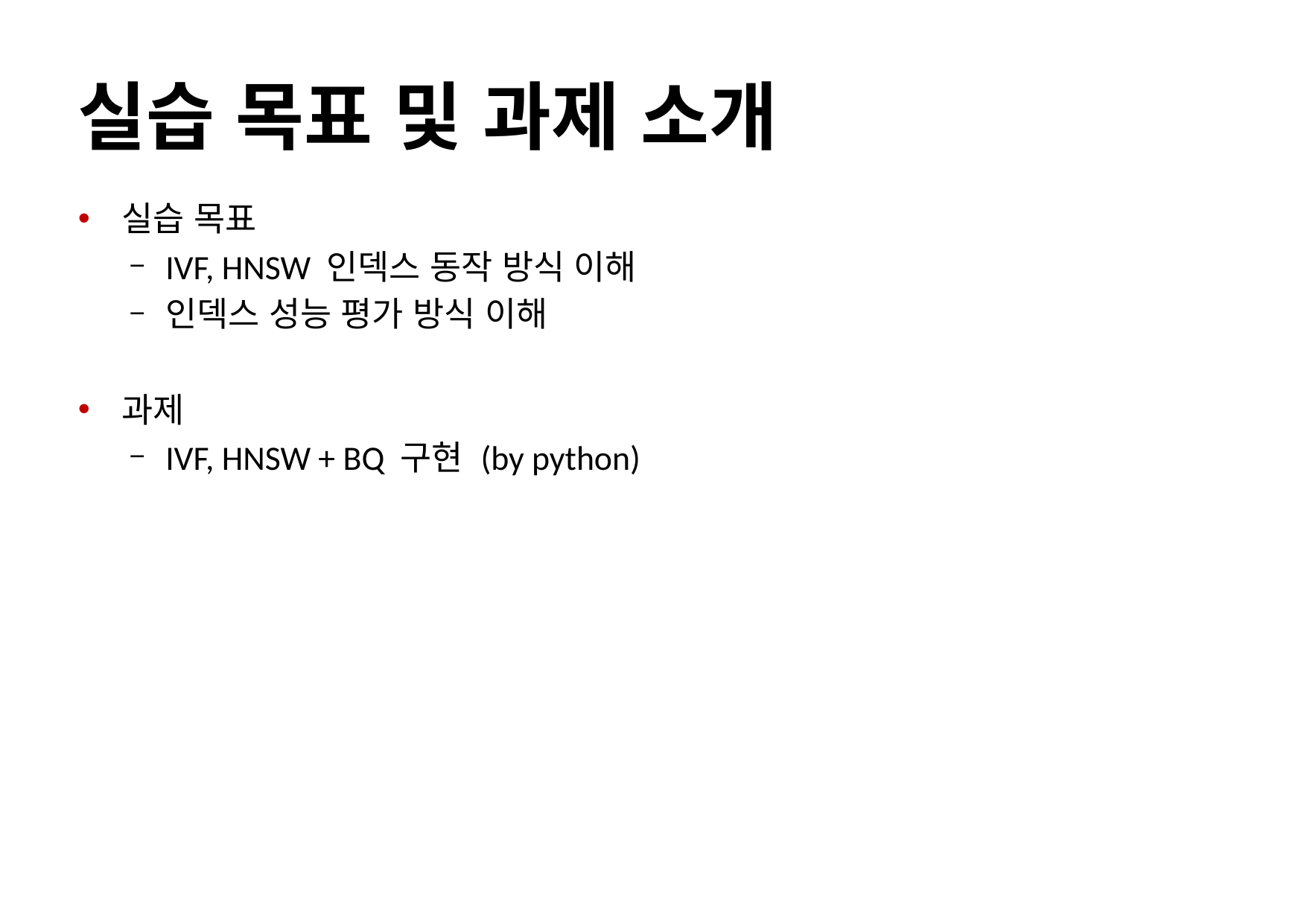

# 실습 목표 및 과제 소개
실습 목표
IVF, HNSW 인덱스 동작 방식 이해
인덱스 성능 평가 방식 이해

과제
IVF, HNSW + BQ 구현 (by python)